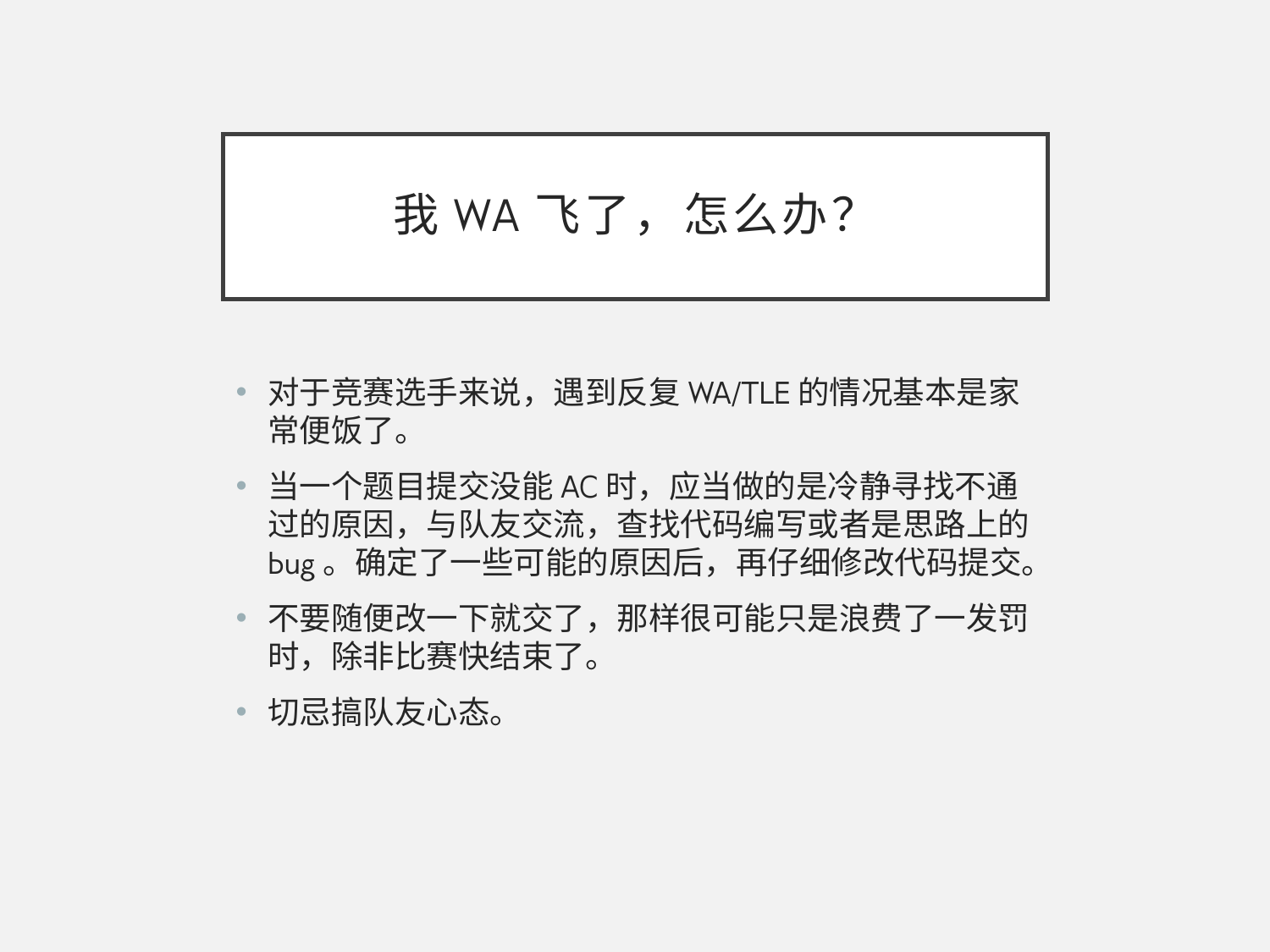

# 我WA飞了，怎么办？
对于竞赛选手来说，遇到反复WA/TLE的情况基本是家常便饭了。
当一个题目提交没能AC时，应当做的是冷静寻找不通过的原因，与队友交流，查找代码编写或者是思路上的bug。确定了一些可能的原因后，再仔细修改代码提交。
不要随便改一下就交了，那样很可能只是浪费了一发罚时，除非比赛快结束了。
切忌搞队友心态。